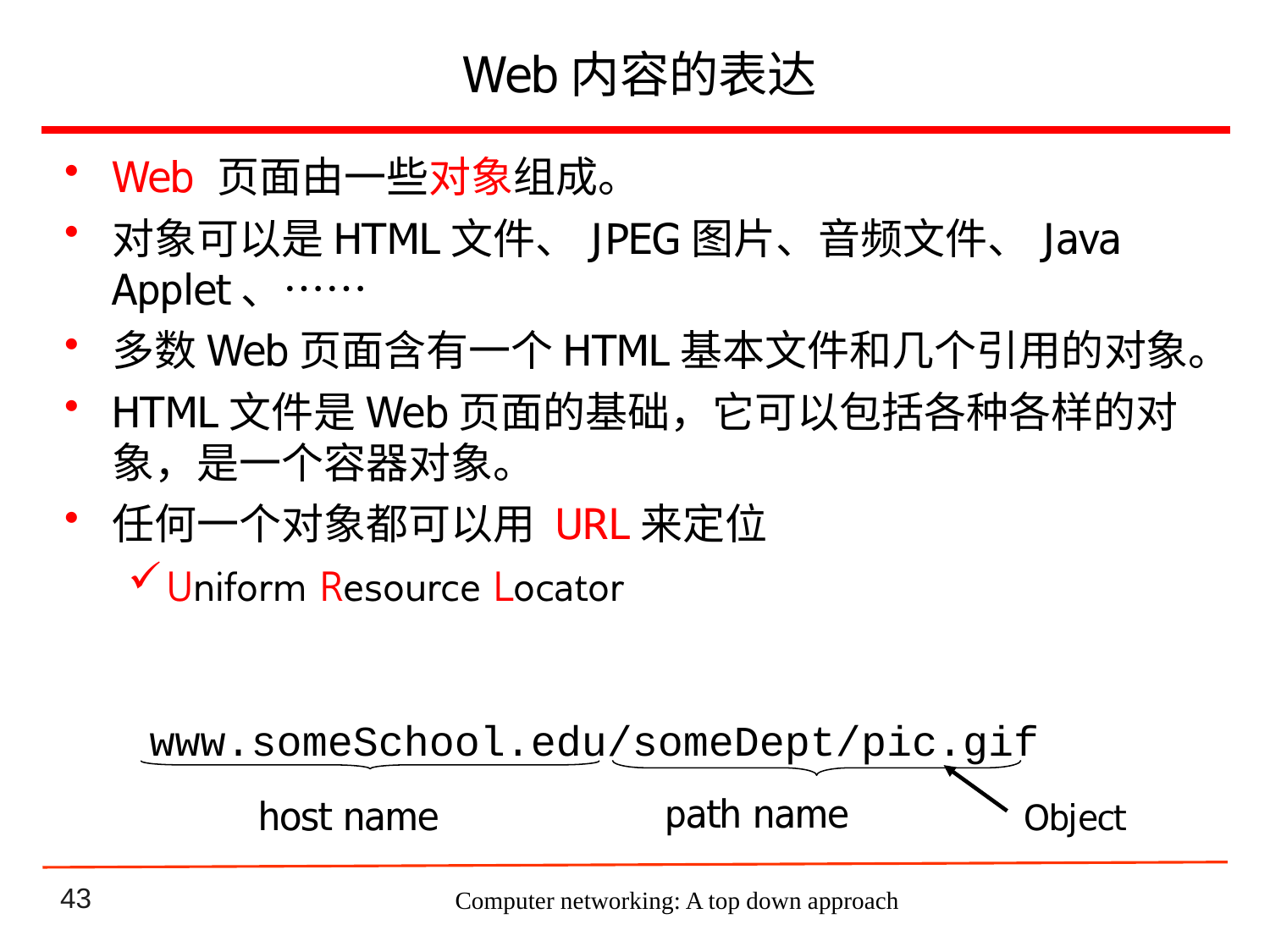

# Web内容的表达
Web 页面由一些对象组成。
对象可以是HTML文件、JPEG图片、音频文件、Java Applet、……
多数Web页面含有一个HTML基本文件和几个引用的对象。
HTML文件是Web页面的基础，它可以包括各种各样的对象，是一个容器对象。
任何一个对象都可以用 URL来定位
Uniform Resource Locator

www.someSchool.edu/someDept/pic.gif

path name
host name
Object
Computer networking: A top down approach